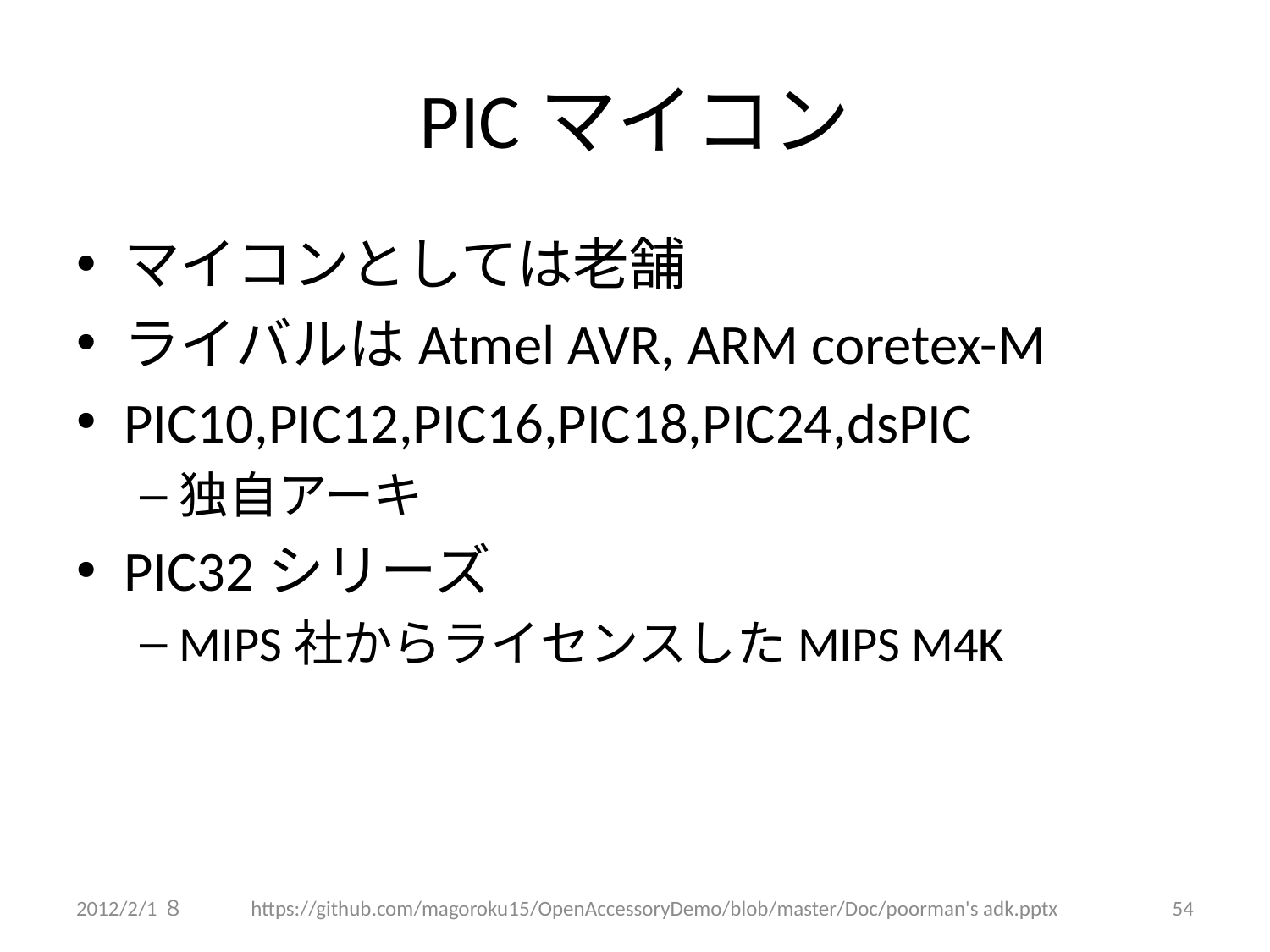

# PICマイコン
マイコンとしては老舗
ライバルはAtmel AVR, ARM coretex-M
PIC10,PIC12,PIC16,PIC18,PIC24,dsPIC
独自アーキ
PIC32シリーズ
MIPS社からライセンスしたMIPS M4K
2012/2/1８
https://github.com/magoroku15/OpenAccessoryDemo/blob/master/Doc/poorman's adk.pptx
54